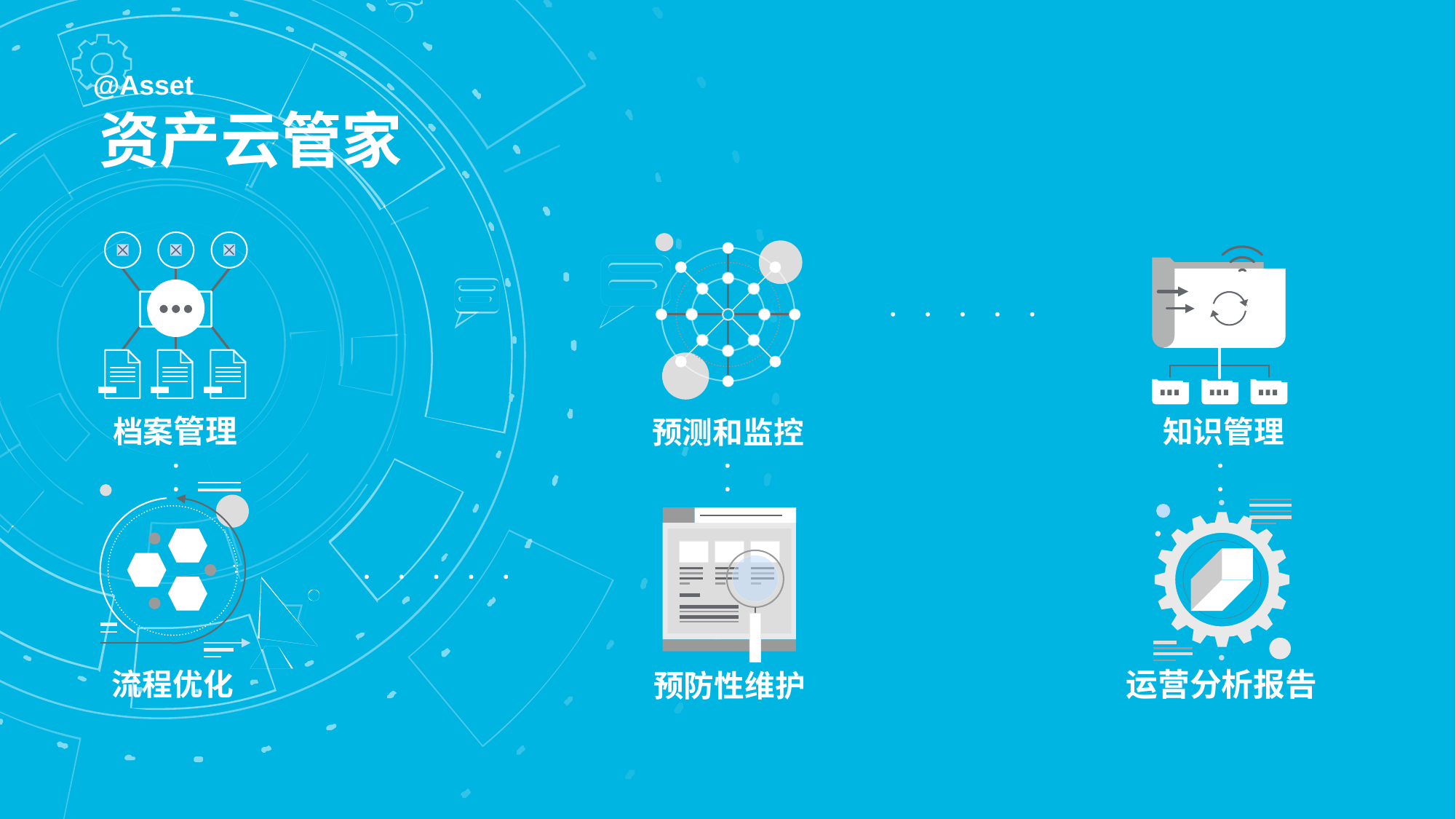

@Asset
资产云管家

档案管理
知识管理
预测和监控

运营分析报告
流程优化
预防性维护